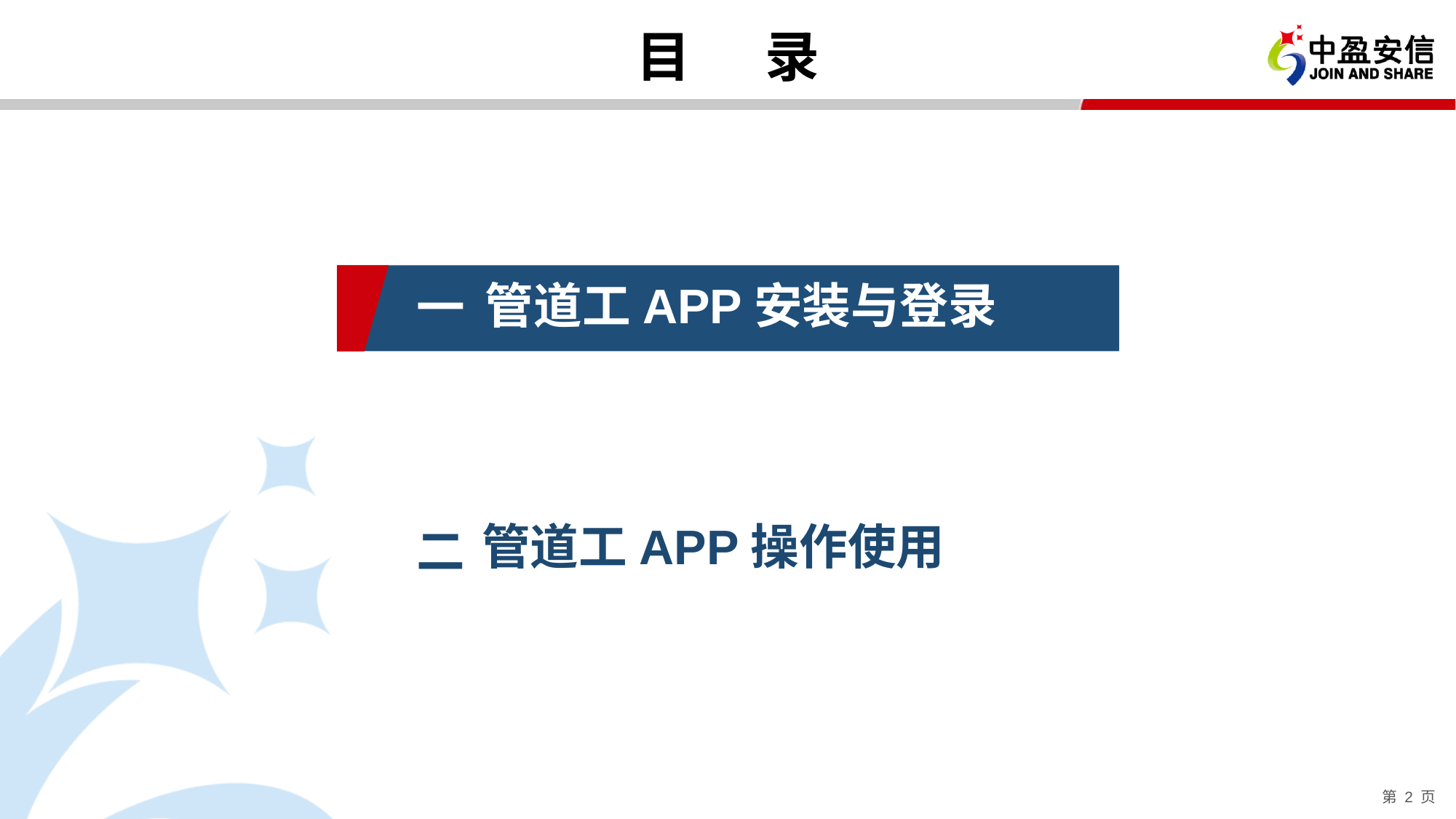

# 目      录

管道工APP安装与登录
一
管道工APP操作使用
二